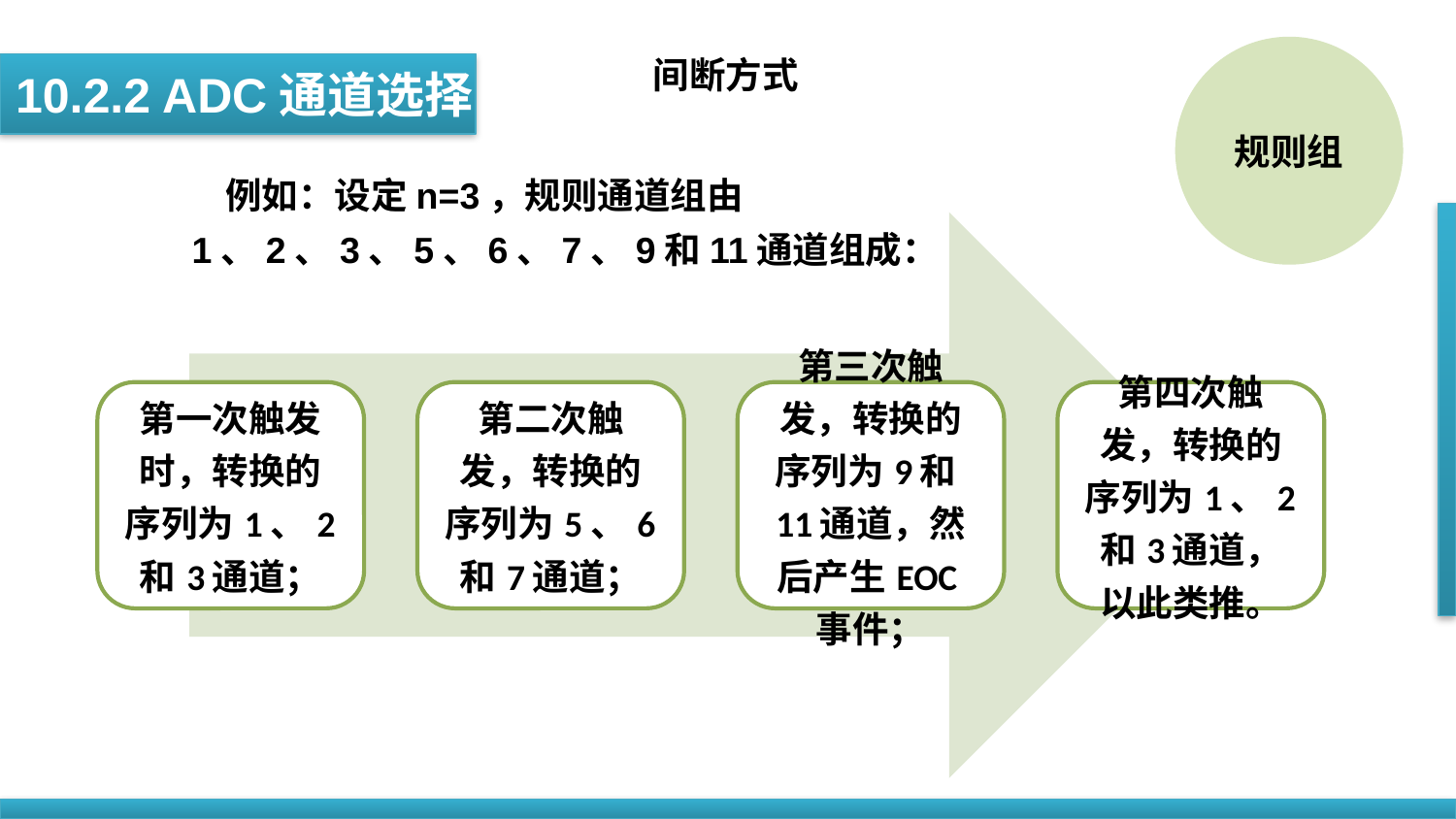

规则组
间断方式

10.2.2 ADC通道选择
   例如：设定n=3，规则通道组由1、2、3、5、6、7、9和11通道组成：
第一次触发时，转换的序列为1、2和3通道；
第二次触发，转换的序列为5、6和7通道；
第三次触发，转换的序列为9和11通道，然后产生EOC事件；
第四次触发，转换的序列为1、2和3通道，以此类推。